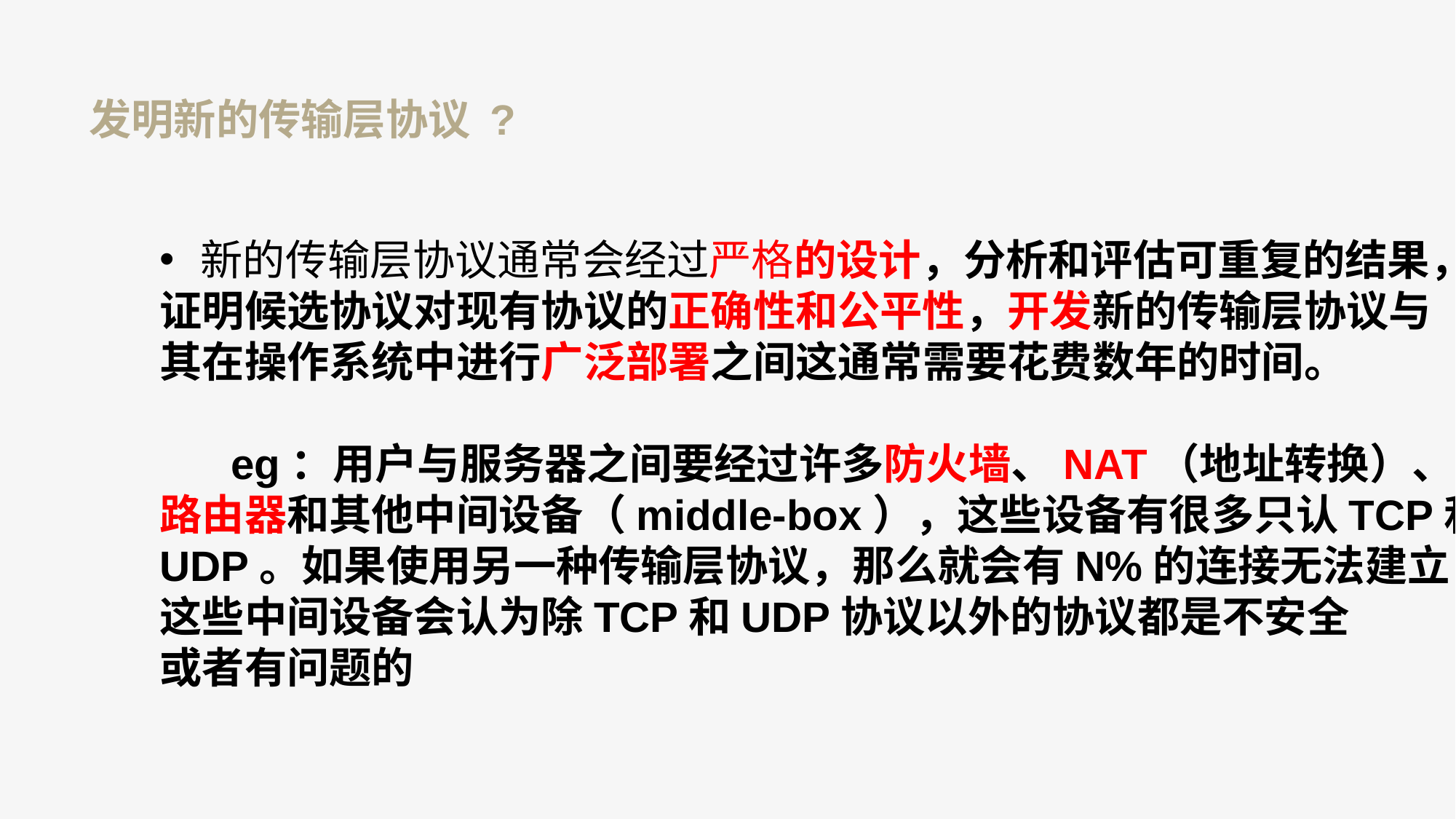

发明新的传输层协议 ?
新的传输层协议通常会经过严格的设计，分析和评估可重复的结果，
证明候选协议对现有协议的正确性和公平性，开发新的传输层协议与
其在操作系统中进行广泛部署之间这通常需要花费数年的时间。

      eg：用户与服务器之间要经过许多防火墙、NAT（地址转换）、
路由器和其他中间设备（middle-box），这些设备有很多只认TCP和
UDP。如果使用另一种传输层协议，那么就会有N%的连接无法建立，
这些中间设备会认为除TCP和UDP协议以外的协议都是不安全
或者有问题的